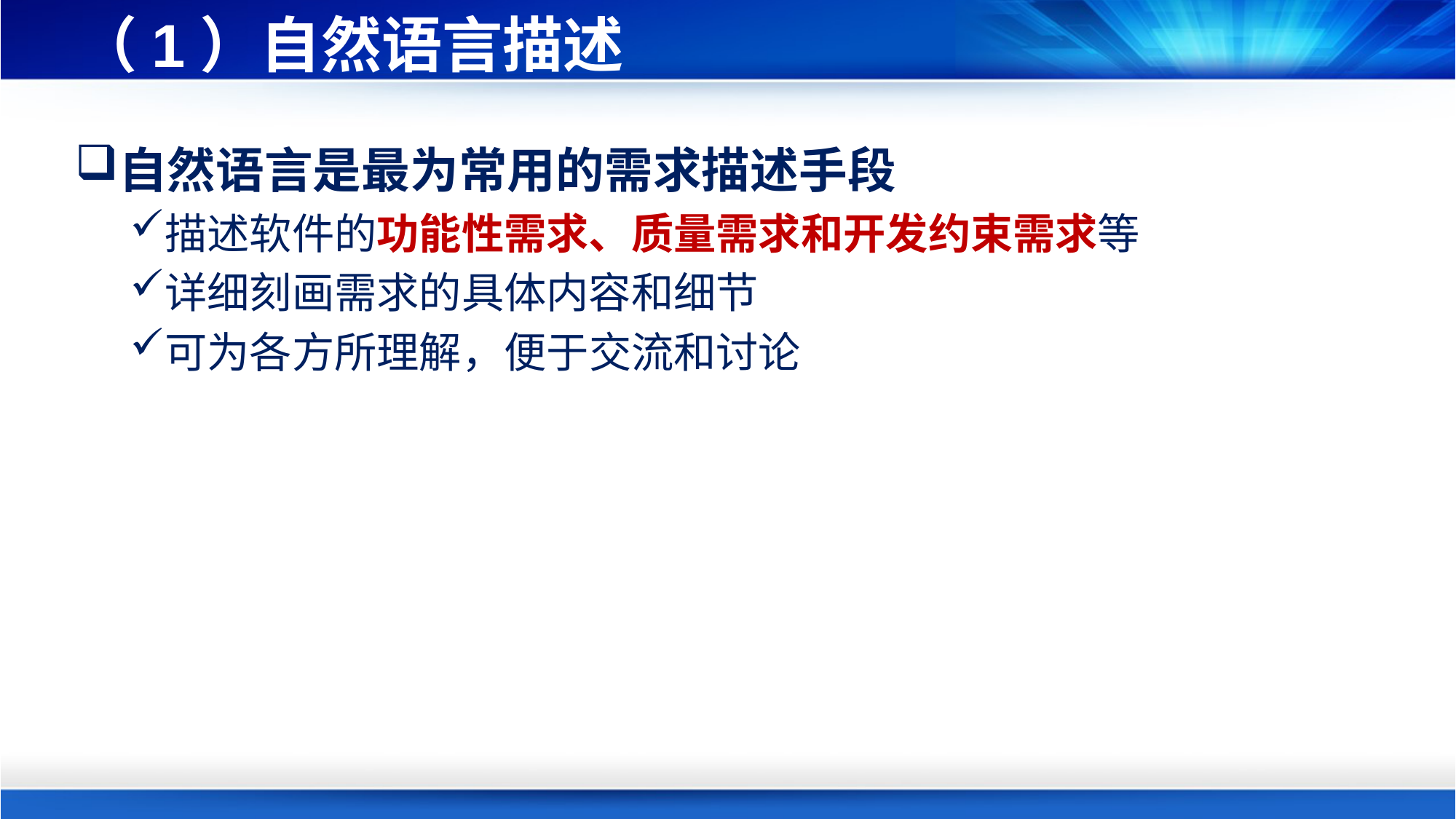

# （1）自然语言描述
自然语言是最为常用的需求描述手段
描述软件的功能性需求、质量需求和开发约束需求等
详细刻画需求的具体内容和细节
可为各方所理解，便于交流和讨论